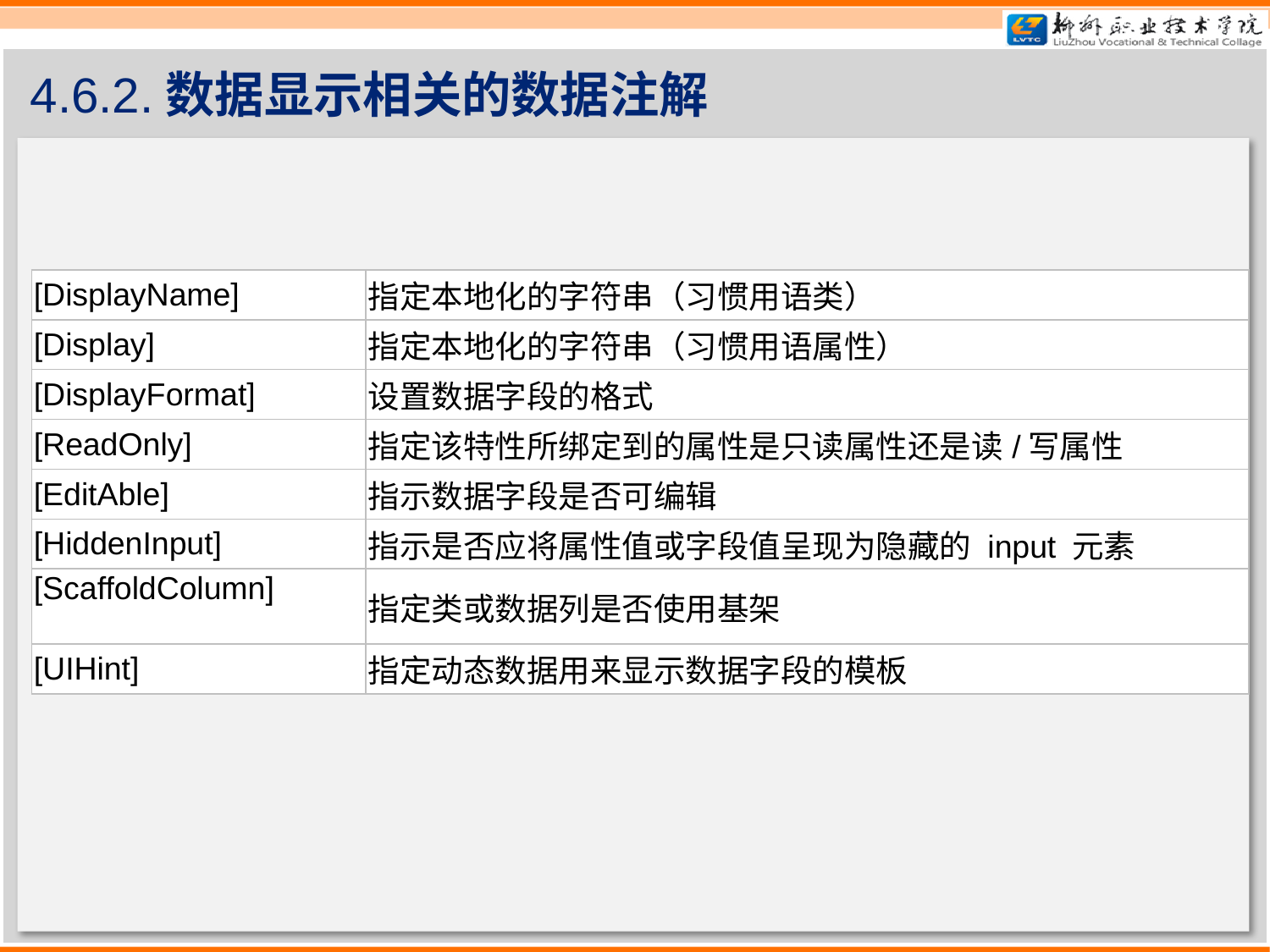

# 4.6.2.数据显示相关的数据注解
| [DisplayName] | 指定本地化的字符串（习惯用语类） |
| --- | --- |
| [Display] | 指定本地化的字符串（习惯用语属性） |
| [DisplayFormat] | 设置数据字段的格式 |
| [ReadOnly] | 指定该特性所绑定到的属性是只读属性还是读/写属性 |
| [EditAble] | 指示数据字段是否可编辑 |
| [HiddenInput] | 指示是否应将属性值或字段值呈现为隐藏的 input 元素 |
| [ScaffoldColumn] | 指定类或数据列是否使用基架 |
| [UIHint] | 指定动态数据用来显示数据字段的模板 |